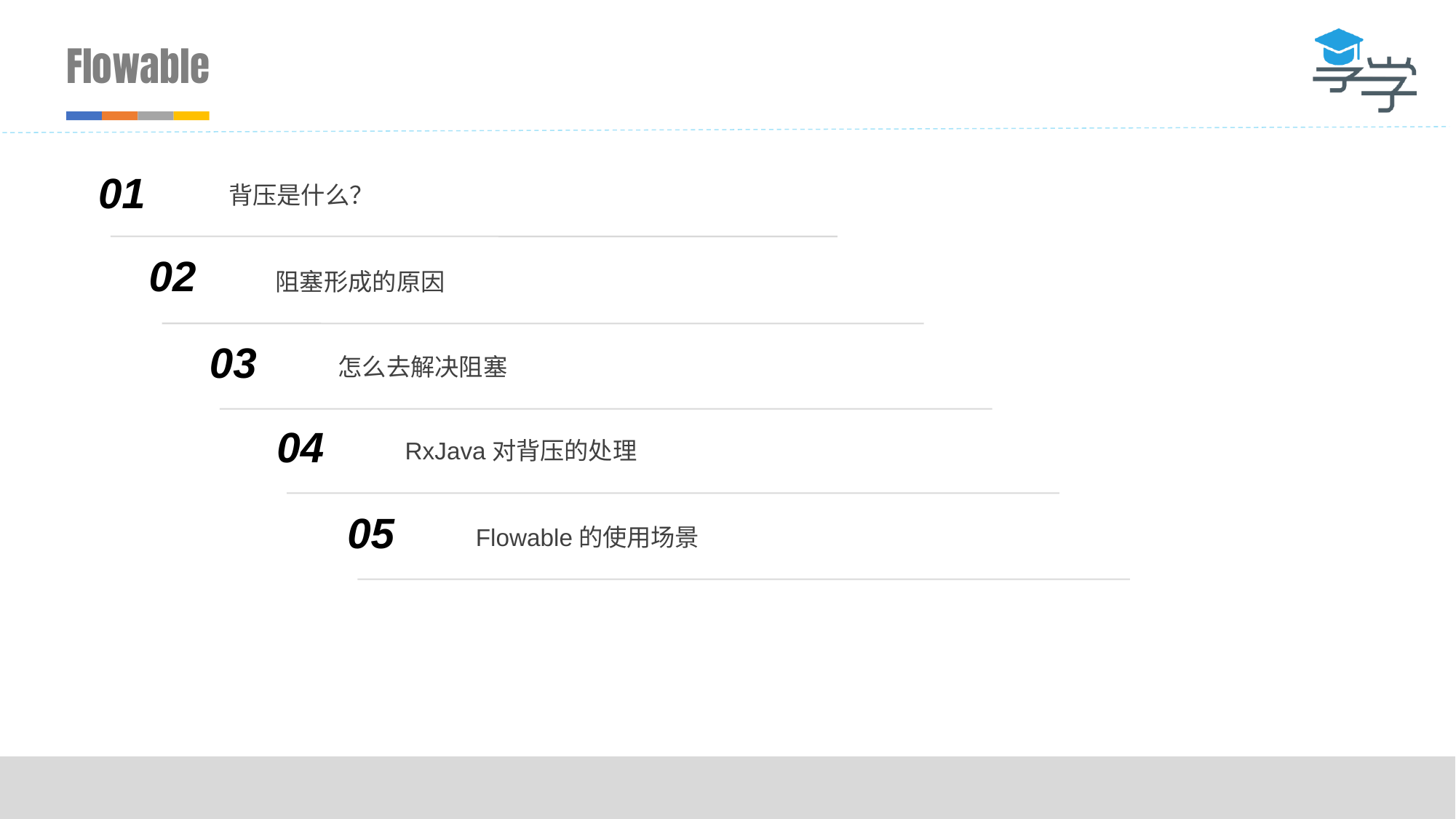

Flowable

01
背压是什么？

02
阻塞形成的原因

03
怎么去解决阻塞

04
RxJava对背压的处理

05
Flowable的使用场景